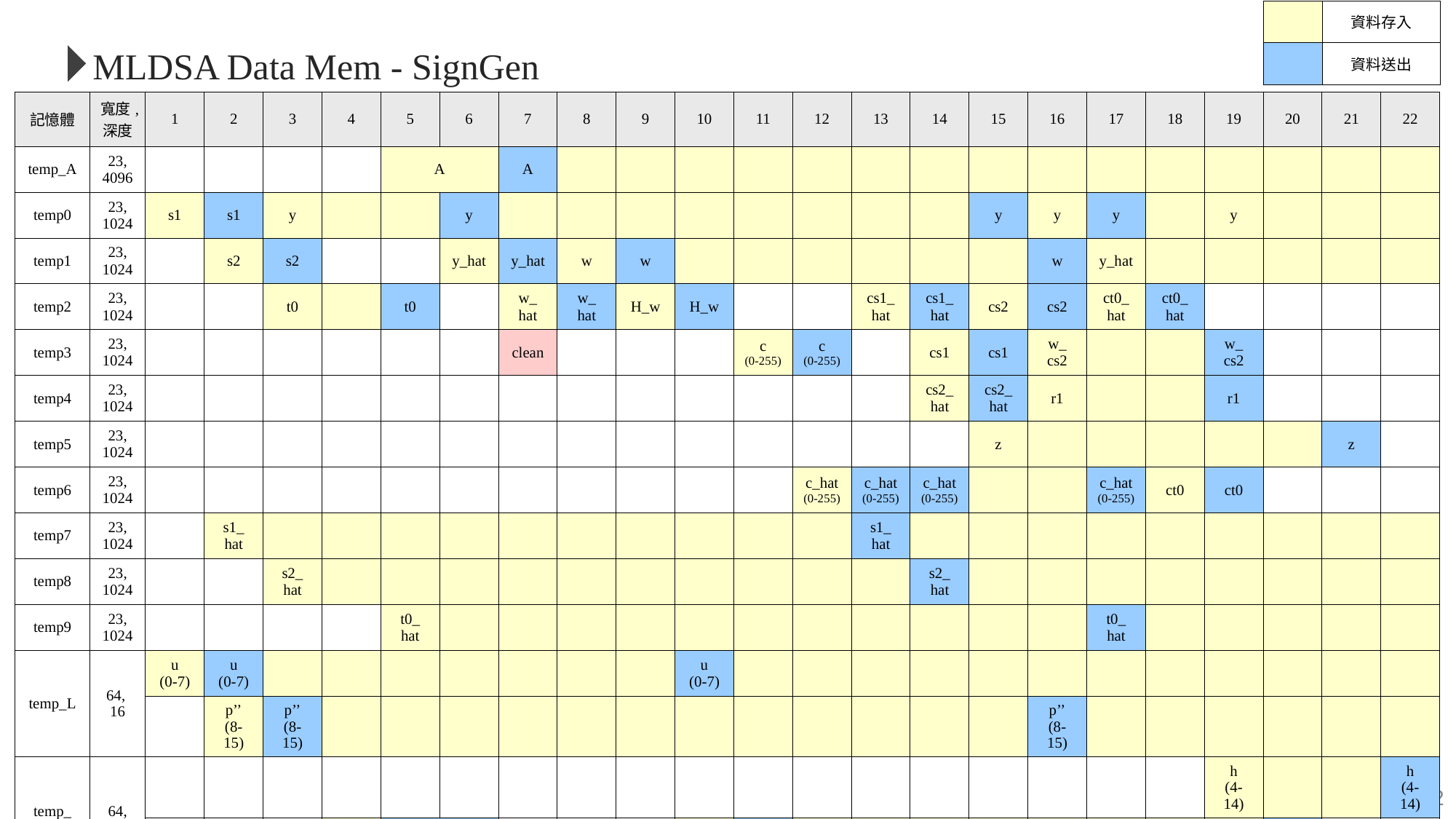

|  | 資料存入 |
| --- | --- |
|  | 資料送出 |
MLDSA Data Mem - SignGen

| 記憶體 | 寬度,深度 | 1 | 2 | 3 | 4 | 5 | 6 | 7 | 8 | 9 | 10 | 11 | 12 | 13 | 14 | 15 | 16 | 17 | 18 | 19 | 20 | 21 | 22 |
| --- | --- | --- | --- | --- | --- | --- | --- | --- | --- | --- | --- | --- | --- | --- | --- | --- | --- | --- | --- | --- | --- | --- | --- |
| temp\_A | 23, 4096 |  |  |  |  | A |  | A |  |  |  |  |  |  |  |  |  |  |  |  |  |  |  |
| temp0 | 23, 1024 | s1 | s1 | y |  |  | y |  |  |  |  |  |  |  |  | y | y | y |  | y |  |  |  |
| temp1 | 23, 1024 |  | s2 | s2 |  |  | y\_hat | y\_hat | w | w |  |  |  |  |  |  | w | y\_hat |  |  |  |  |  |
| temp2 | 23, 1024 |  |  | t0 |  | t0 |  | w\_ hat | w\_ hat | H\_w | H\_w |  |  | cs1\_ hat | cs1\_ hat | cs2 | cs2 | ct0\_ hat | ct0\_ hat |  |  |  |  |
| temp3 | 23, 1024 |  |  |  |  |  |  | clean |  |  |  | c (0-255) | c (0-255) |  | cs1 | cs1 | w\_ cs2 |  |  | w\_ cs2 |  |  |  |
| temp4 | 23, 1024 |  |  |  |  |  |  |  |  |  |  |  |  |  | cs2\_ hat | cs2\_ hat | r1 |  |  | r1 |  |  |  |
| temp5 | 23, 1024 |  |  |  |  |  |  |  |  |  |  |  |  |  |  | z |  |  |  |  |  | z |  |
| temp6 | 23, 1024 |  |  |  |  |  |  |  |  |  |  |  | c\_hat (0-255) | c\_hat (0-255) | c\_hat (0-255) |  |  | c\_hat (0-255) | ct0 | ct0 |  |  |  |
| temp7 | 23, 1024 |  | s1\_ hat |  |  |  |  |  |  |  |  |  |  | s1\_ hat |  |  |  |  |  |  |  |  |  |
| temp8 | 23, 1024 |  |  | s2\_ hat |  |  |  |  |  |  |  |  |  |  | s2\_ hat |  |  |  |  |  |  |  |  |
| temp9 | 23, 1024 |  |  |  |  | t0\_ hat |  |  |  |  |  |  |  |  |  |  |  | t0\_ hat |  |  |  |  |  |
| temp\_L | 64, 16 | u (0-7) | u (0-7) |  |  |  |  |  |  |  | u (0-7) |  |  |  |  |  |  |  |  |  |  |  |  |
|  |  |  | p’’ (8-15) | p’’ (8-15) |  |  |  |  |  |  |  |  |  |  |  |  | p’’ (8-15) |  |  |  |  |  |  |
| temp\_ seed | 64, 16 |  |  |  |  |  |  |  |  |  |  |  |  |  |  |  |  |  |  | h (4-14) |  |  | h (4-14) |
|  |  |  |  |  | p (0-3) | p (0-3) |  |  |  |  | c\_ tilde (0-3) | c\_ tilde (0-3) |  |  |  |  |  |  |  |  | c\_ tilde (0-3) |  |  |
32